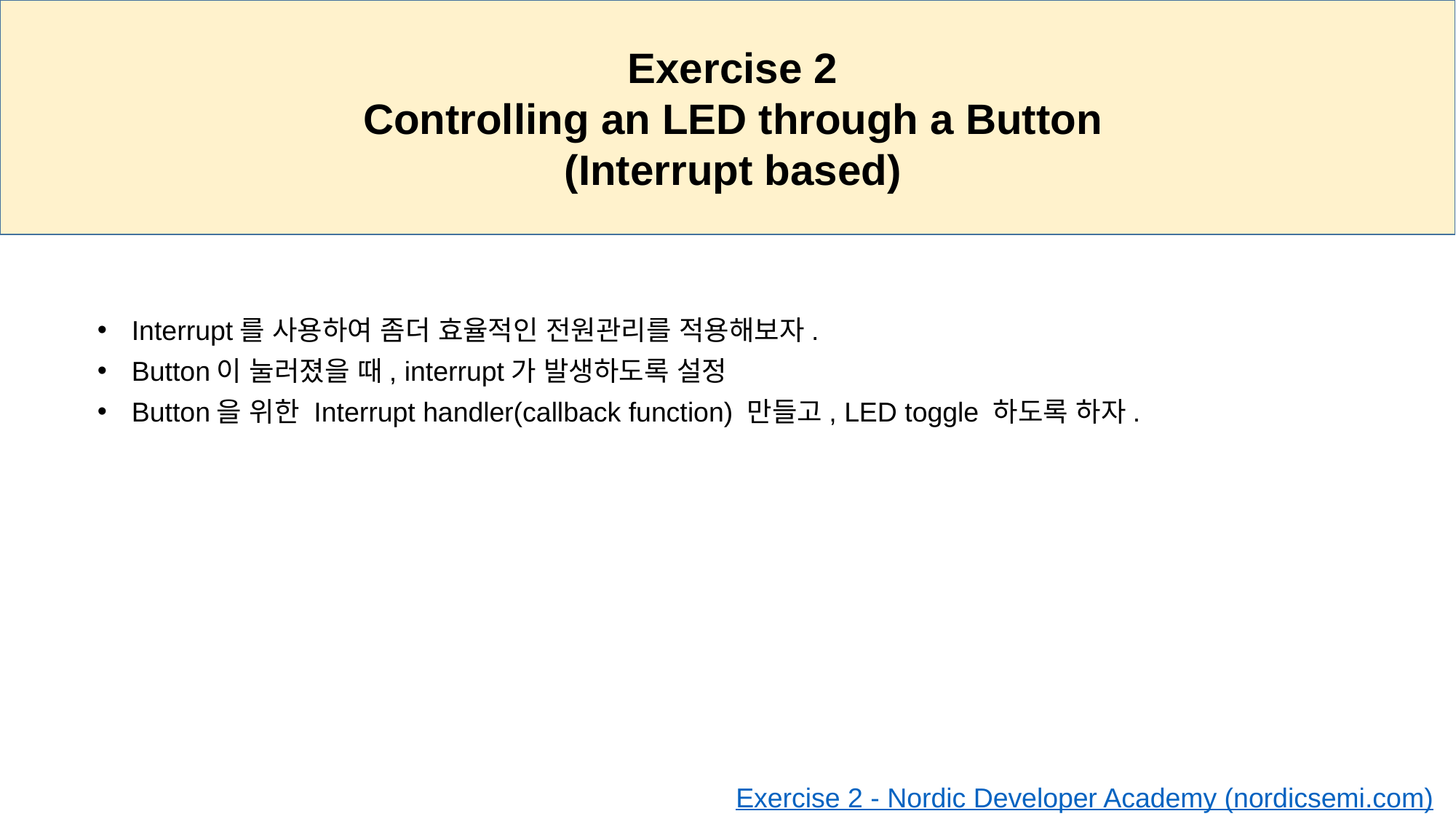

Exercise 2
Controlling an LED through a Button
(Interrupt based)
Interrupt를 사용하여 좀더 효율적인 전원관리를 적용해보자.
Button이 눌러졌을 때, interrupt가 발생하도록 설정
Button을 위한 Interrupt handler(callback function) 만들고, LED toggle 하도록 하자.
Exercise 2 - Nordic Developer Academy (nordicsemi.com)